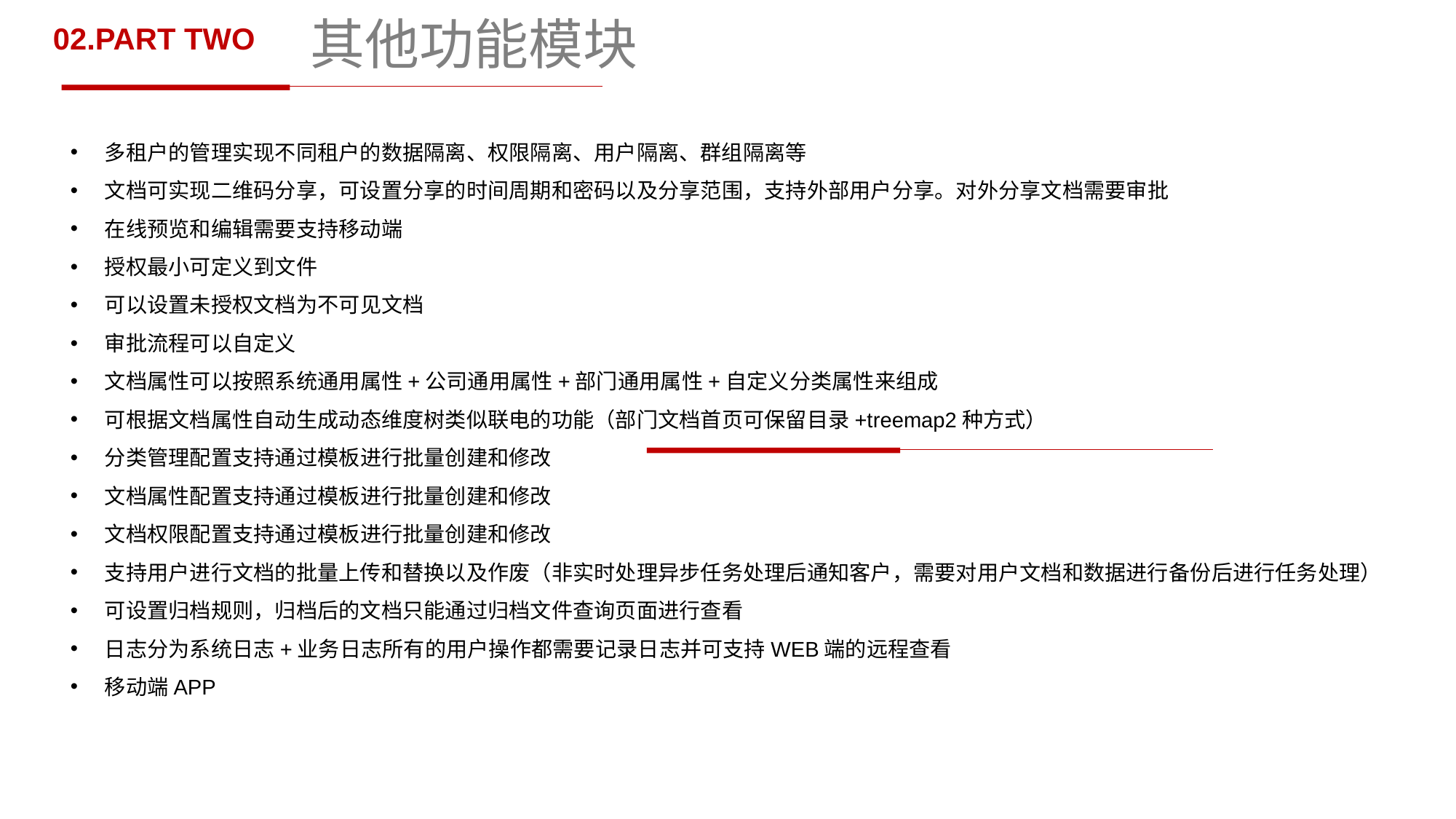

# 其他功能模块
02.PART TWO
多租户的管理实现不同租户的数据隔离、权限隔离、用户隔离、群组隔离等
文档可实现二维码分享，可设置分享的时间周期和密码以及分享范围，支持外部用户分享。对外分享文档需要审批
在线预览和编辑需要支持移动端
授权最小可定义到文件
可以设置未授权文档为不可见文档
审批流程可以自定义
文档属性可以按照系统通用属性+公司通用属性+部门通用属性+自定义分类属性来组成
可根据文档属性自动生成动态维度树类似联电的功能（部门文档首页可保留目录+treemap2种方式）
分类管理配置支持通过模板进行批量创建和修改
文档属性配置支持通过模板进行批量创建和修改
文档权限配置支持通过模板进行批量创建和修改
支持用户进行文档的批量上传和替换以及作废（非实时处理异步任务处理后通知客户，需要对用户文档和数据进行备份后进行任务处理）
可设置归档规则，归档后的文档只能通过归档文件查询页面进行查看
日志分为系统日志+业务日志所有的用户操作都需要记录日志并可支持WEB端的远程查看
移动端APP